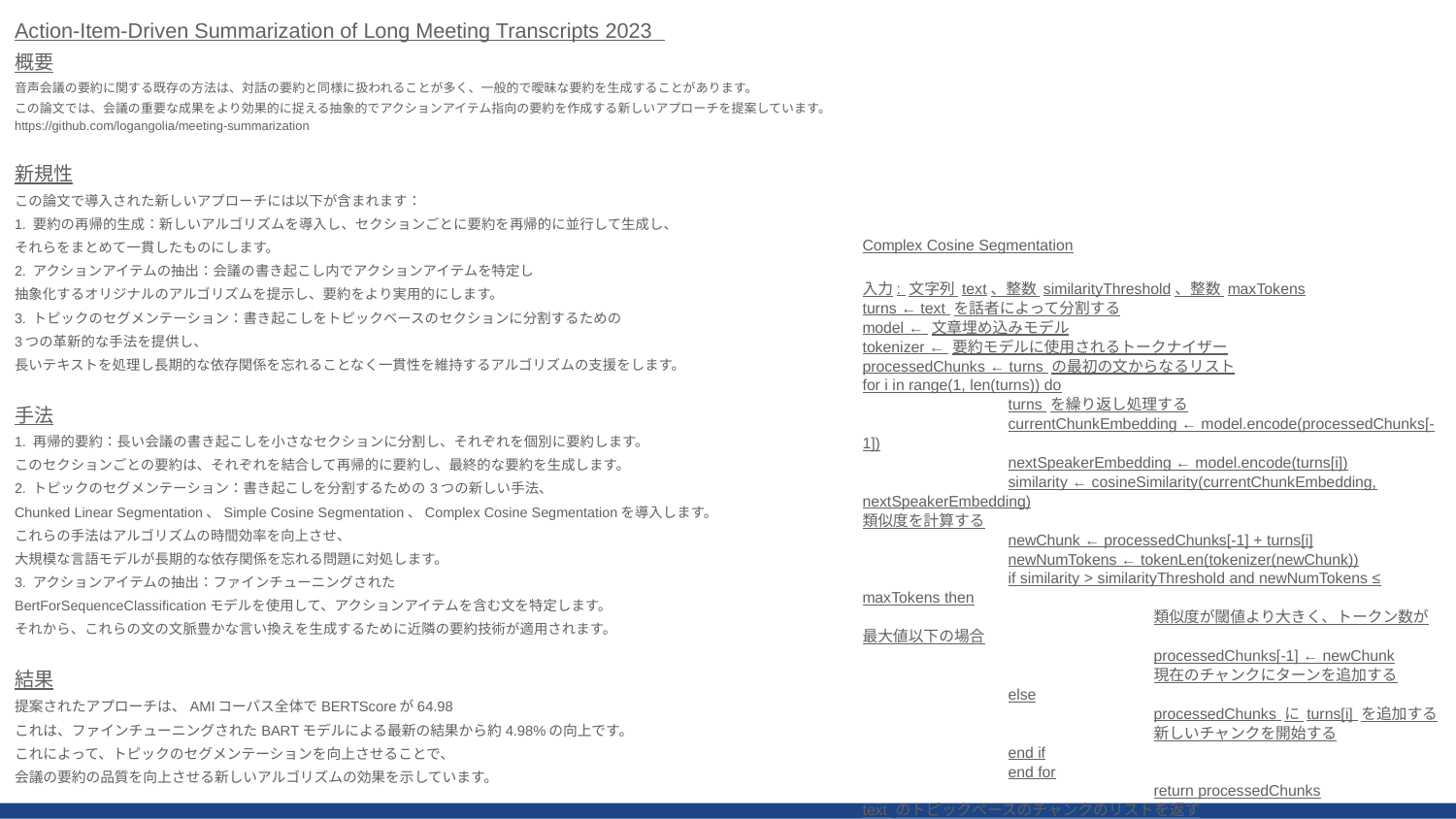

Action-Item-Driven Summarization of Long Meeting Transcripts 2023
概要
音声会議の要約に関する既存の方法は、対話の要約と同様に扱われることが多く、一般的で曖昧な要約を生成することがあります。
この論文では、会議の重要な成果をより効果的に捉える抽象的でアクションアイテム指向の要約を作成する新しいアプローチを提案しています。
https://github.com/logangolia/meeting-summarization
新規性
この論文で導入された新しいアプローチには以下が含まれます：
1. 要約の再帰的生成：新しいアルゴリズムを導入し、セクションごとに要約を再帰的に並行して生成し、
それらをまとめて一貫したものにします。
2. アクションアイテムの抽出：会議の書き起こし内でアクションアイテムを特定し
抽象化するオリジナルのアルゴリズムを提示し、要約をより実用的にします。
3. トピックのセグメンテーション：書き起こしをトピックベースのセクションに分割するための
3つの革新的な手法を提供し、
長いテキストを処理し長期的な依存関係を忘れることなく一貫性を維持するアルゴリズムの支援をします。
手法
1. 再帰的要約：長い会議の書き起こしを小さなセクションに分割し、それぞれを個別に要約します。
このセクションごとの要約は、それぞれを結合して再帰的に要約し、最終的な要約を生成します。
2. トピックのセグメンテーション：書き起こしを分割するための3つの新しい手法、
Chunked Linear Segmentation、Simple Cosine Segmentation、Complex Cosine Segmentationを導入します。
これらの手法はアルゴリズムの時間効率を向上させ、
大規模な言語モデルが長期的な依存関係を忘れる問題に対処します。
3. アクションアイテムの抽出：ファインチューニングされた
BertForSequenceClassificationモデルを使用して、アクションアイテムを含む文を特定します。
それから、これらの文の文脈豊かな言い換えを生成するために近隣の要約技術が適用されます。
結果
提案されたアプローチは、AMIコーパス全体でBERTScoreが64.98
これは、ファインチューニングされたBARTモデルによる最新の結果から約4.98%の向上です。
これによって、トピックのセグメンテーションを向上させることで、
会議の要約の品質を向上させる新しいアルゴリズムの効果を示しています。

Complex Cosine Segmentation
入力: 文字列 text、整数 similarityThreshold、整数 maxTokens
turns ← text を話者によって分割する
model ← 文章埋め込みモデル
tokenizer ← 要約モデルに使用されるトークナイザー
processedChunks ← turns の最初の文からなるリスト
for i in range(1, len(turns)) do
	turns を繰り返し処理する
	currentChunkEmbedding ← model.encode(processedChunks[-1])
	nextSpeakerEmbedding ← model.encode(turns[i])
	similarity ← cosineSimilarity(currentChunkEmbedding, nextSpeakerEmbedding)
類似度を計算する
	newChunk ← processedChunks[-1] + turns[i]
	newNumTokens ← tokenLen(tokenizer(newChunk))
	if similarity > similarityThreshold and newNumTokens ≤ maxTokens then
		類似度が閾値より大きく、トークン数が最大値以下の場合
		processedChunks[-1] ← newChunk
		現在のチャンクにターンを追加する
	else
		processedChunks に turns[i] を追加する
		新しいチャンクを開始する
	end if
	end for
		return processedChunks
text のトピックベースのチャンクのリストを返す